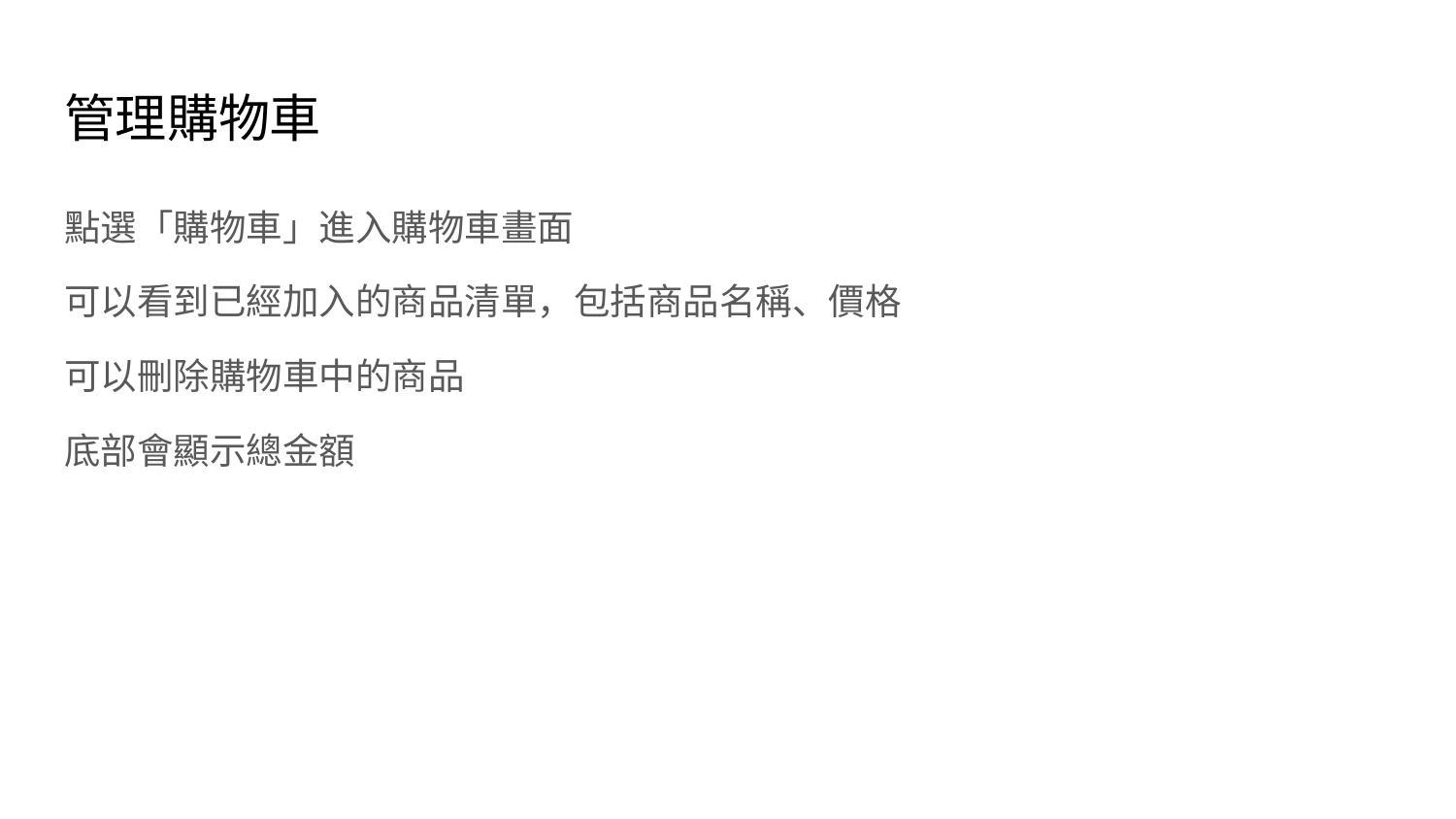

# 管理購物車
點選「購物車」進入購物車畫面
可以看到已經加入的商品清單，包括商品名稱、價格
可以刪除購物車中的商品
底部會顯示總金額